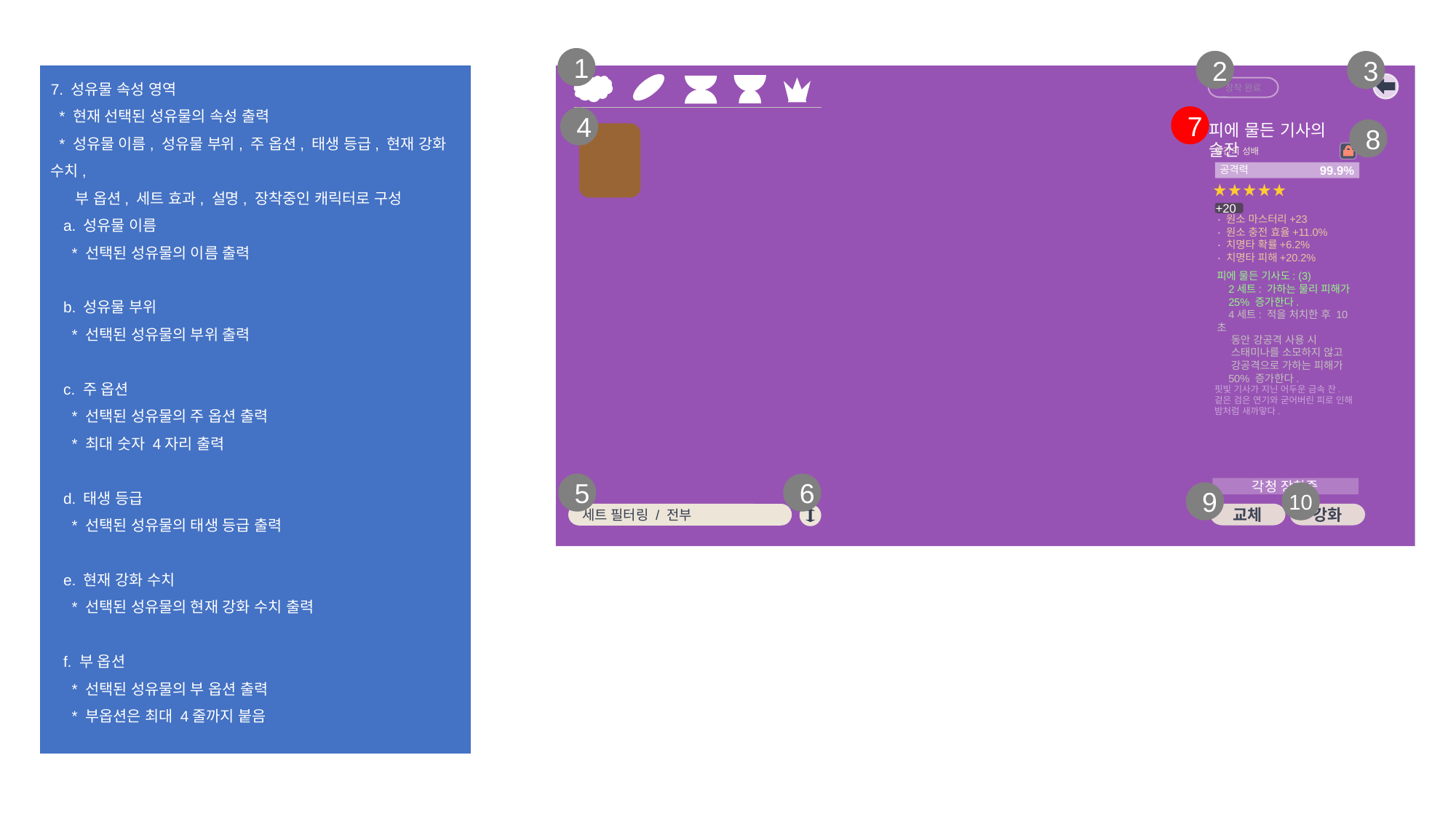

1
2
3
7. 성유물 속성 영역
  * 현재 선택된 성유물의 속성 출력
  * 성유물 이름, 성유물 부위, 주 옵션, 태생 등급, 현재 강화 수치,
     부 옵션, 세트 효과, 설명, 장착중인 캐릭터로 구성
   a. 성유물 이름
     * 선택된 성유물의 이름 출력

   b. 성유물 부위
     * 선택된 성유물의 부위 출력

   c. 주 옵션
     * 선택된 성유물의 주 옵션 출력
     * 최대 숫자 4자리 출력

   d. 태생 등급
     * 선택된 성유물의 태생 등급 출력

   e. 현재 강화 수치
     * 선택된 성유물의 현재 강화 수치 출력

   f. 부 옵션
     * 선택된 성유물의 부 옵션 출력
     * 부옵션은 최대 4줄까지 붙음

장착 완료

7
4
피에 물든 기사의 술잔
8

공간의 성배

99.9%
공격력

+20
· 원소 마스터리+23
· 원소 충전 효율+11.0%
· 치명타 확률+6.2%
· 치명타 피해+20.2%
피에 물든 기사도: (3)
    2세트: 가하는 물리 피해가
    25% 증가한다.
    4세트: 적을 처치한 후 10초
    동안 강공격 사용 시
    스태미나를 소모하지 않고
    강공격으로 가하는 피해가
    50% 증가한다.
핏빛 기사가 지닌 어두운 금속 잔.
겉은 검은 연기와 굳어버린 피로 인해 밤처럼 새까맣다.
5
6
각청 장착중
9
10
교체
강화
세트 필터링 / 전부